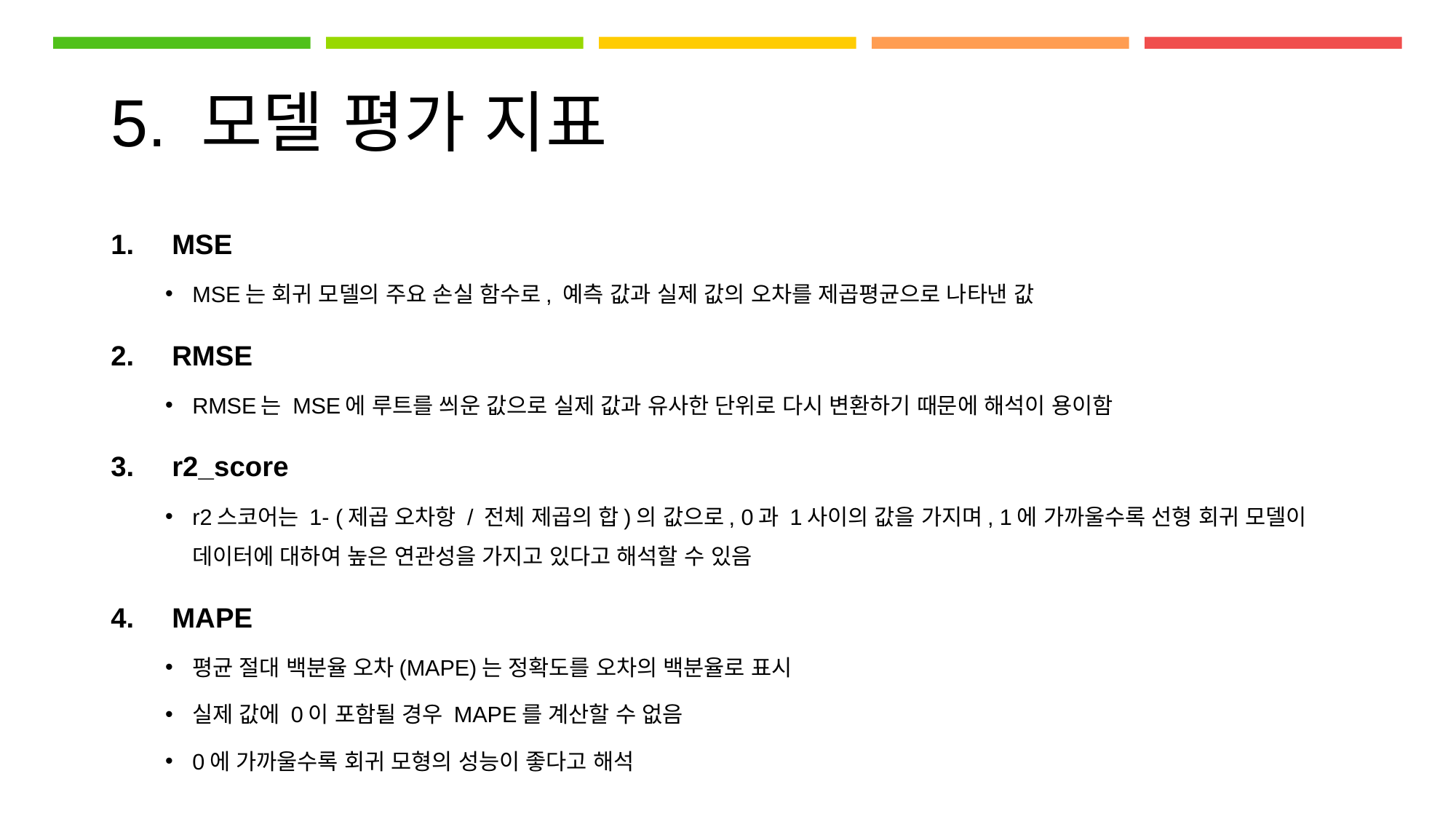

# 5. 모델 평가 지표
MSE
MSE는 회귀 모델의 주요 손실 함수로, 예측 값과 실제 값의 오차를 제곱평균으로 나타낸 값
RMSE
RMSE는 MSE에 루트를 씌운 값으로 실제 값과 유사한 단위로 다시 변환하기 때문에 해석이 용이함
r2_score
r2스코어는 1- (제곱 오차항 / 전체 제곱의 합)의 값으로, 0과 1사이의 값을 가지며, 1에 가까울수록 선형 회귀 모델이 데이터에 대하여 높은 연관성을 가지고 있다고 해석할 수 있음
MAPE
평균 절대 백분율 오차(MAPE)는 정확도를 오차의 백분율로 표시
실제 값에 0이 포함될 경우 MAPE를 계산할 수 없음
0에 가까울수록 회귀 모형의 성능이 좋다고 해석